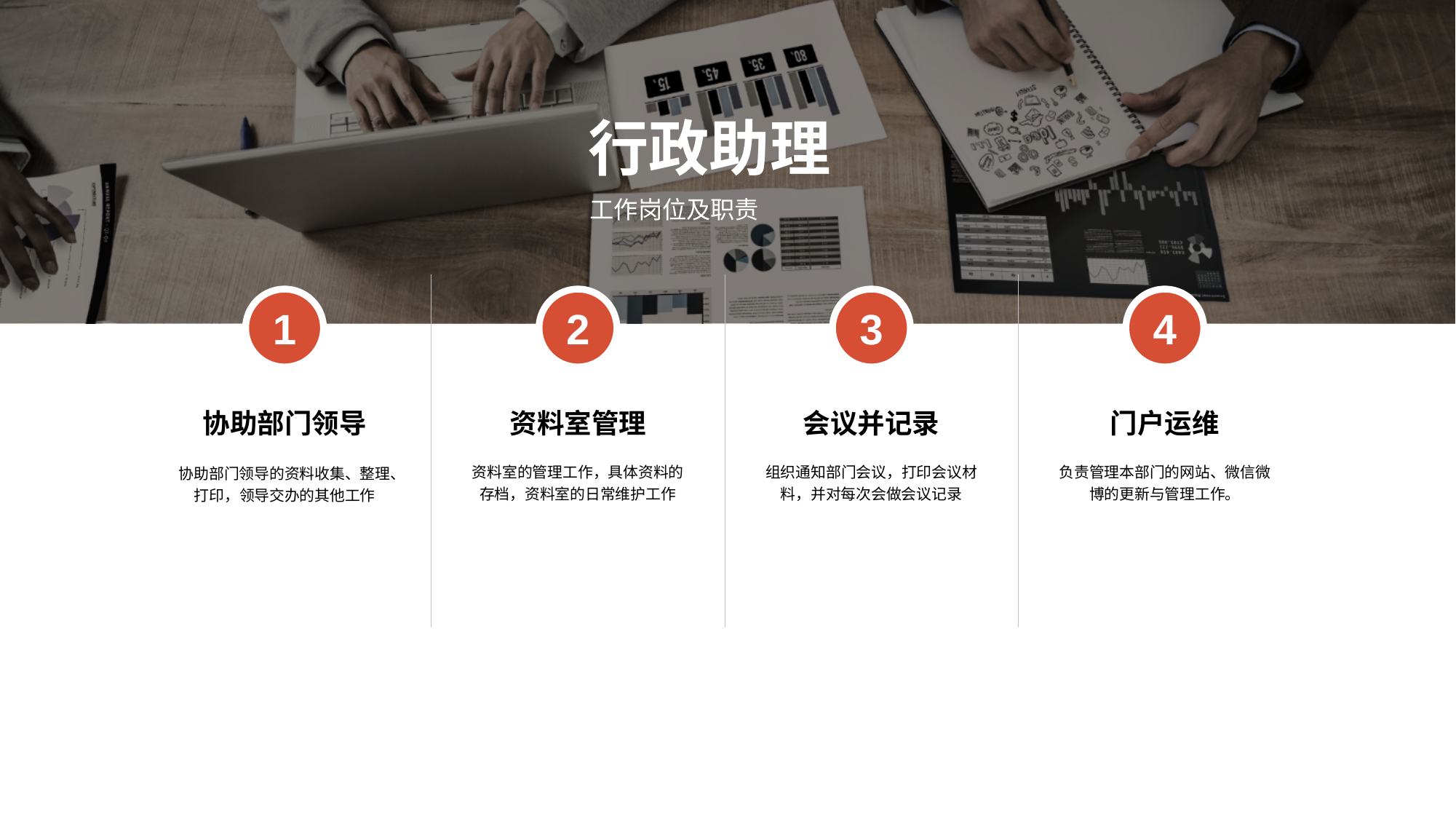

行政助理
工作岗位及职责
1
协助部门领导
协助部门领导的资料收集、整理、打印，领导交办的其他工作
2
资料室管理
资料室的管理工作，具体资料的存档，资料室的日常维护工作
3
会议并记录
组织通知部门会议，打印会议材料，并对每次会做会议记录
4
门户运维
负责管理本部门的网站、微信微博的更新与管理工作。